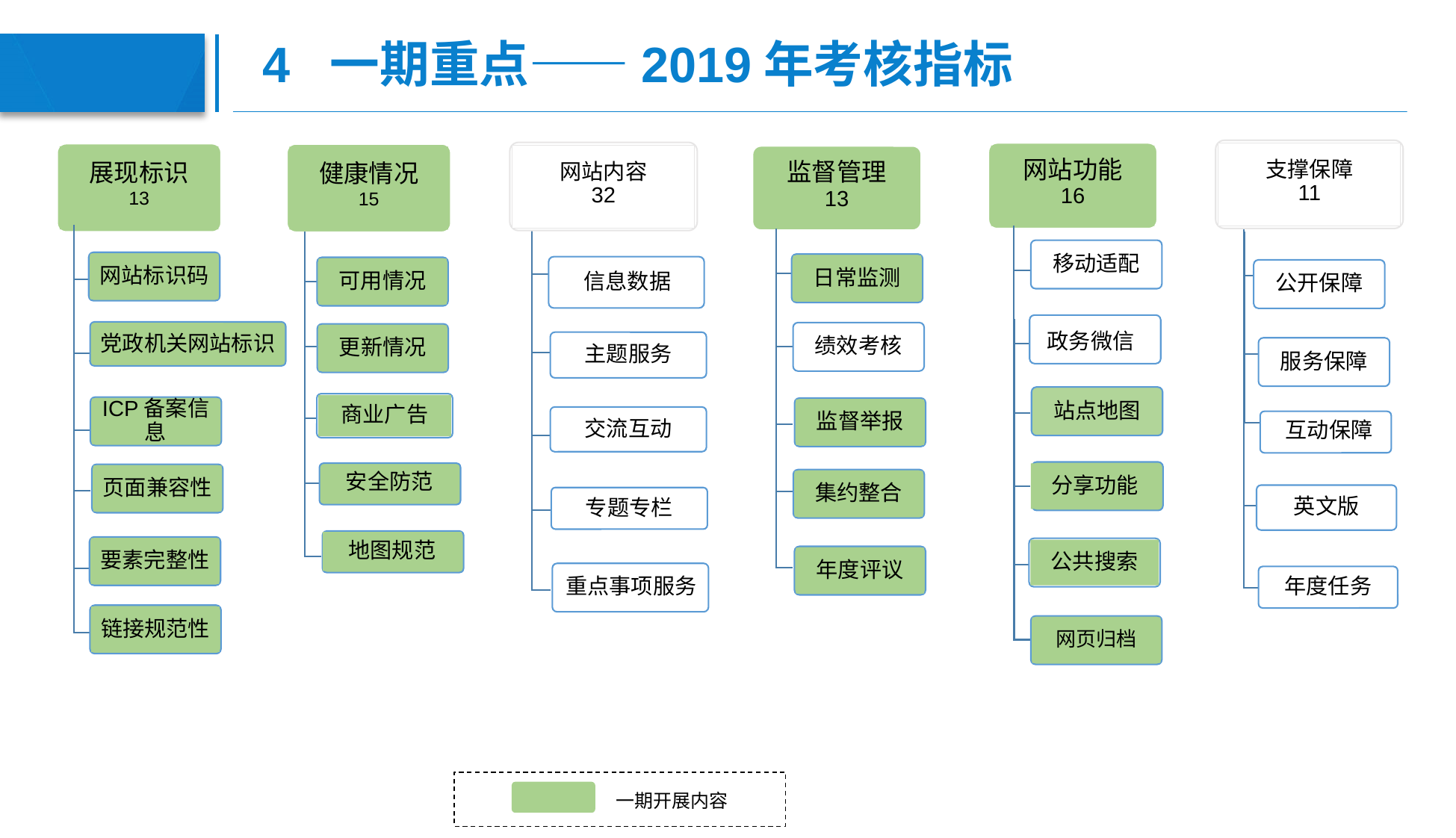

# 4  一期重点——2019年考核指标

支撑保障
11

网站内容
32

网站功能
16

展现标识
13

健康情况
15

监督管理
13

移动适配

网站标识码

日常监测

信息数据

可用情况

公开保障

政务微信

党政机关网站标识

绩效考核

更新情况

主题服务

服务保障

站点地图

商业广告

ICP备案信息

监督举报

交流互动

互动保障

分享功能
安全防范

页面兼容性

集约整合

英文版

专题专栏

地图规范

要素完整性

公共搜索

年度评议

重点事项服务

年度任务

链接规范性

网页归档

一期开展内容